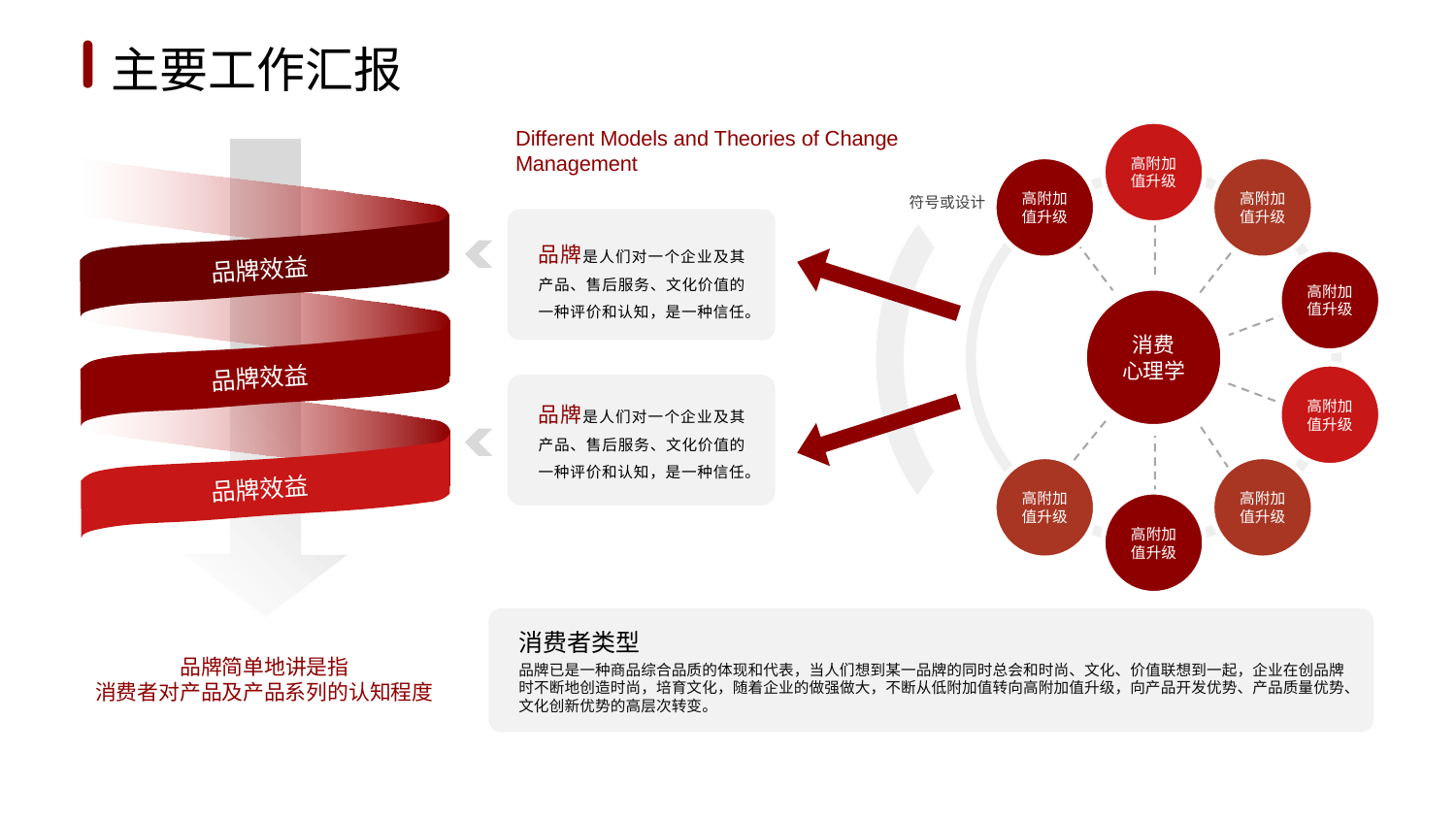

1
2
3
4
5
6
主要工作汇报

Different Models and Theories of Change Management

品牌效益

品牌效益

品牌效益
高附加
值升级

高附加
值升级
高附加
值升级
符号或设计

品牌是人们对一个企业及其产品、售后服务、文化价值的一种评价和认知，是一种信任。

高附加
值升级

消费
心理学

品牌是人们对一个企业及其产品、售后服务、文化价值的一种评价和认知，是一种信任。
高附加
值升级

高附加
值升级
高附加
值升级

高附加
值升级

消费者类型
品牌简单地讲是指
消费者对产品及产品系列的认知程度
品牌已是一种商品综合品质的体现和代表，当人们想到某一品牌的同时总会和时尚、文化、价值联想到一起，企业在创品牌时不断地创造时尚，培育文化，随着企业的做强做大，不断从低附加值转向高附加值升级，向产品开发优势、产品质量优势、文化创新优势的高层次转变。